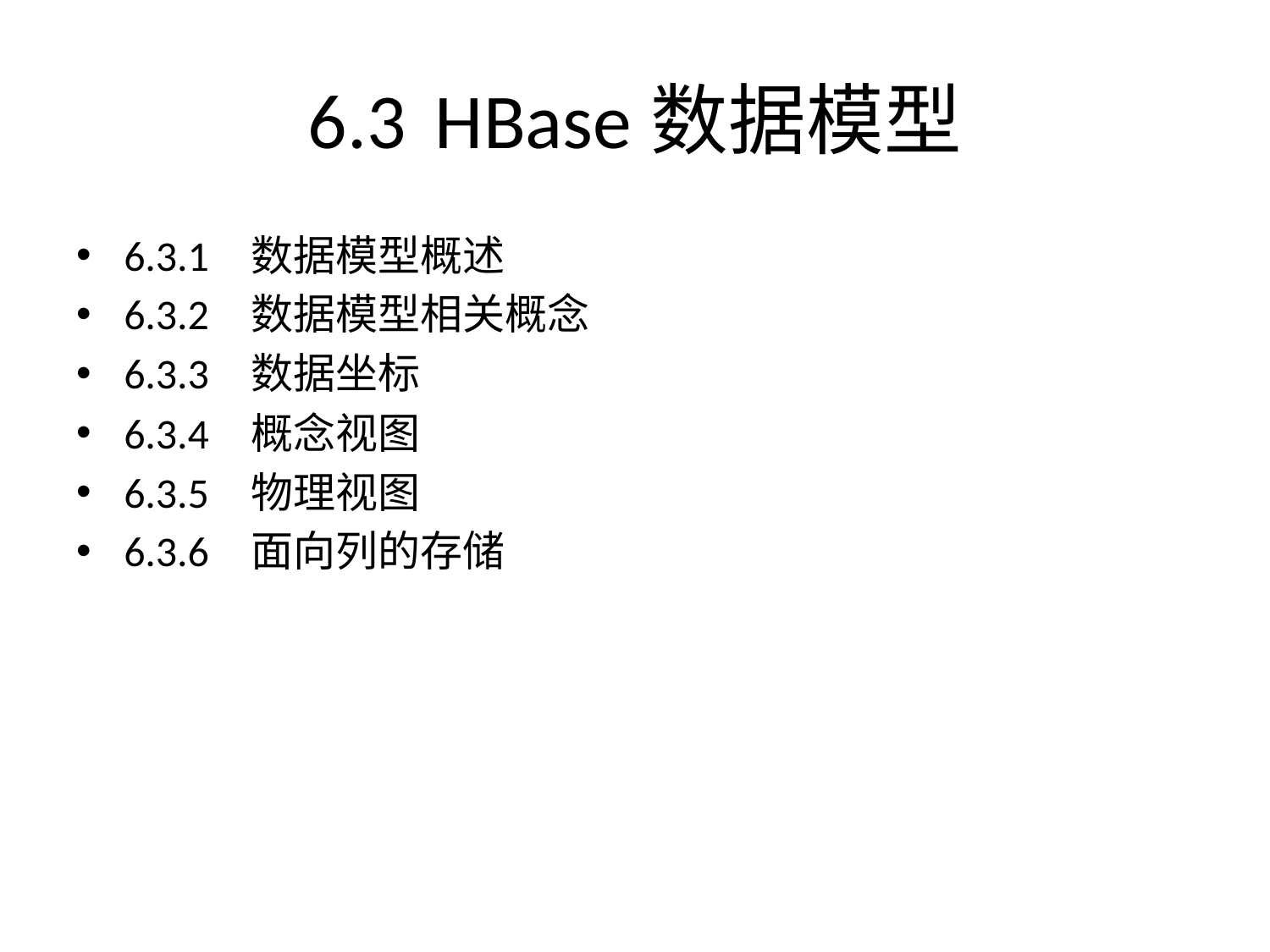

# 6.3	HBase数据模型
6.3.1	数据模型概述
6.3.2	数据模型相关概念
6.3.3	数据坐标
6.3.4	概念视图
6.3.5	物理视图
6.3.6	面向列的存储